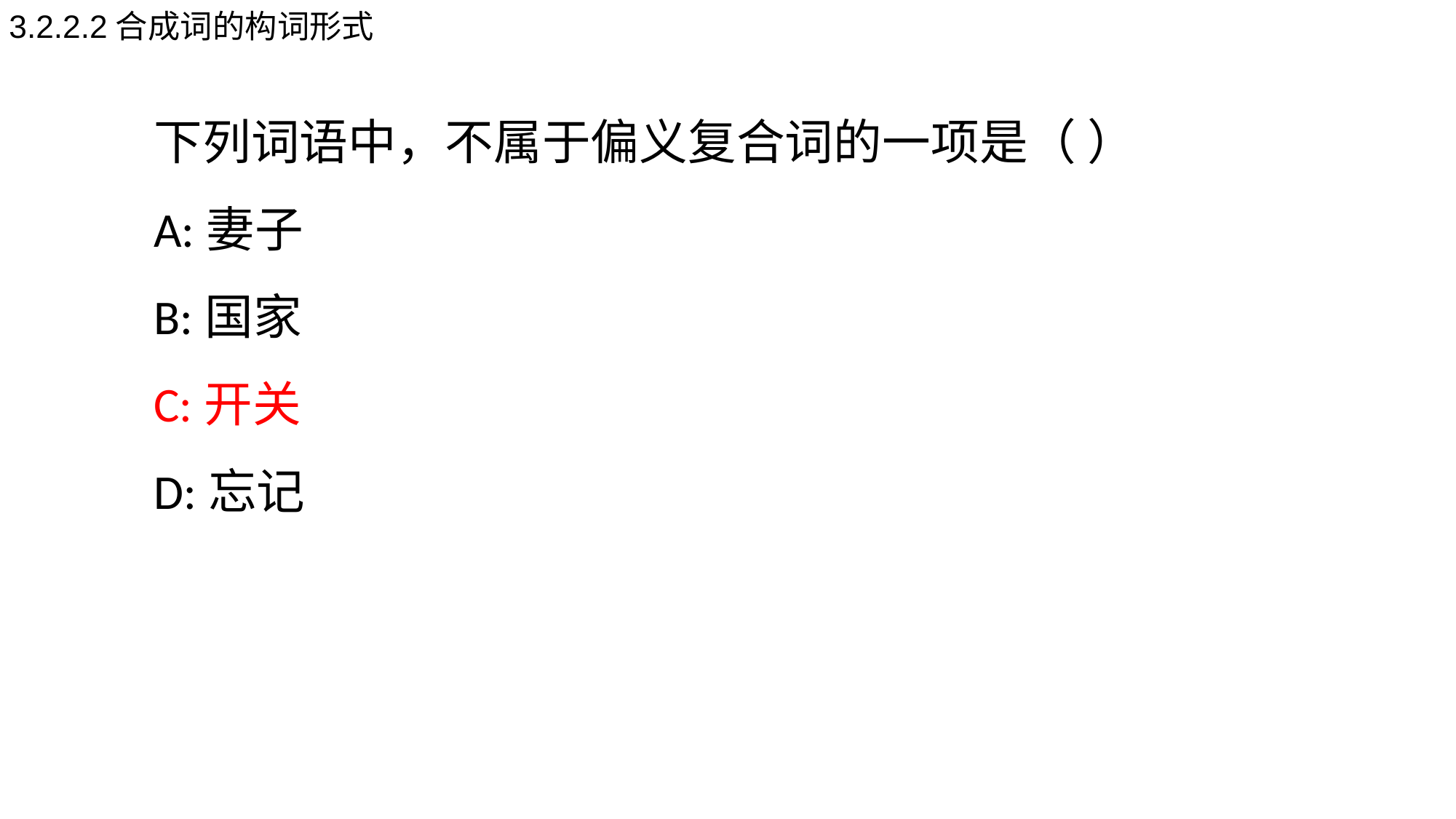

3.2.2.2合成词的构词形式
下列词语中，不属于偏义复合词的一项是（ ）
A:妻子
B:国家
C:开关
D:忘记